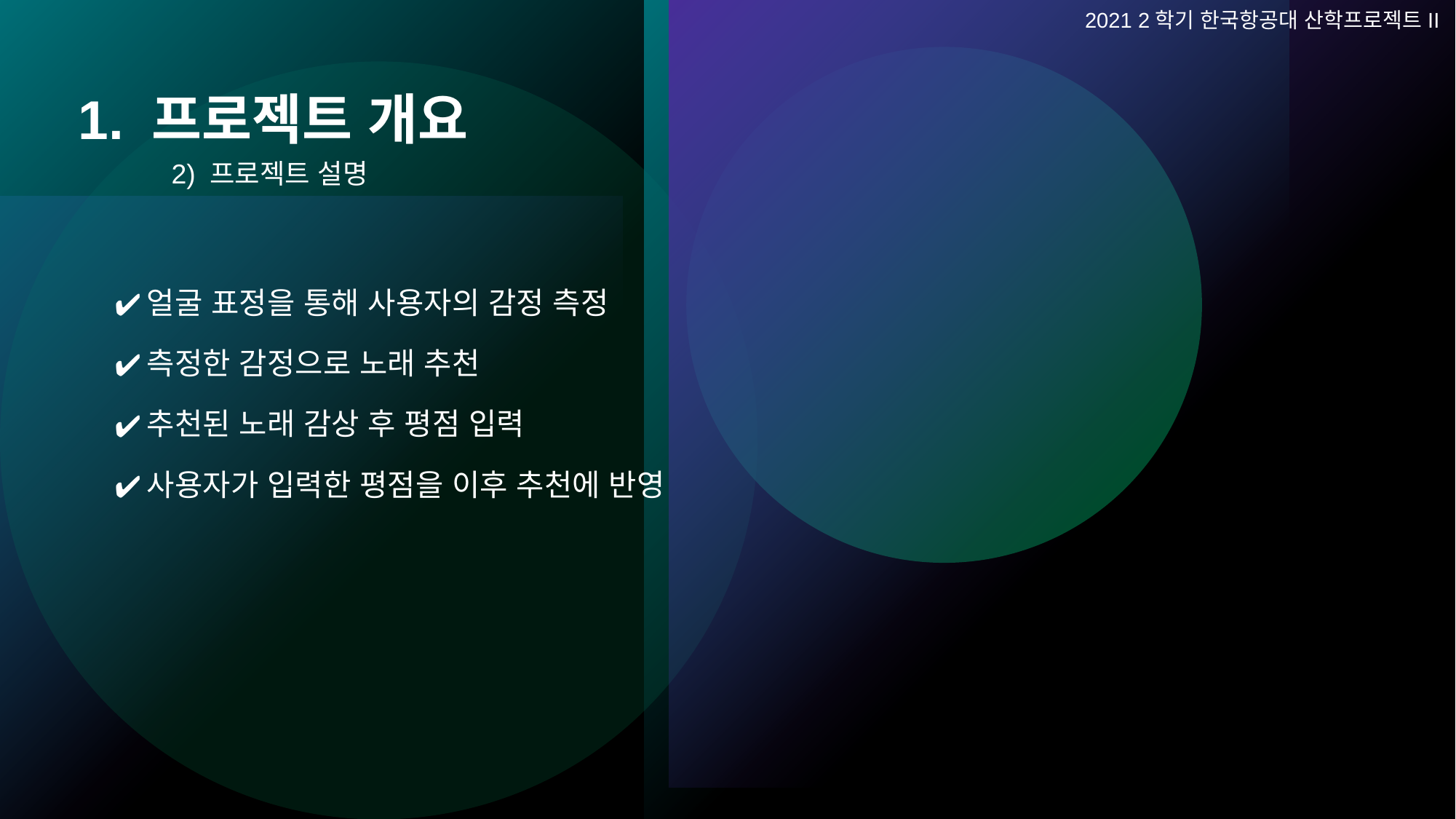

2021 2학기 한국항공대 산학프로젝트II
# 1. 프로젝트 개요
2) 프로젝트 설명
얼굴 표정을 통해 사용자의 감정 측정
측정한 감정으로 노래 추천
추천된 노래 감상 후 평점 입력
사용자가 입력한 평점을 이후 추천에 반영